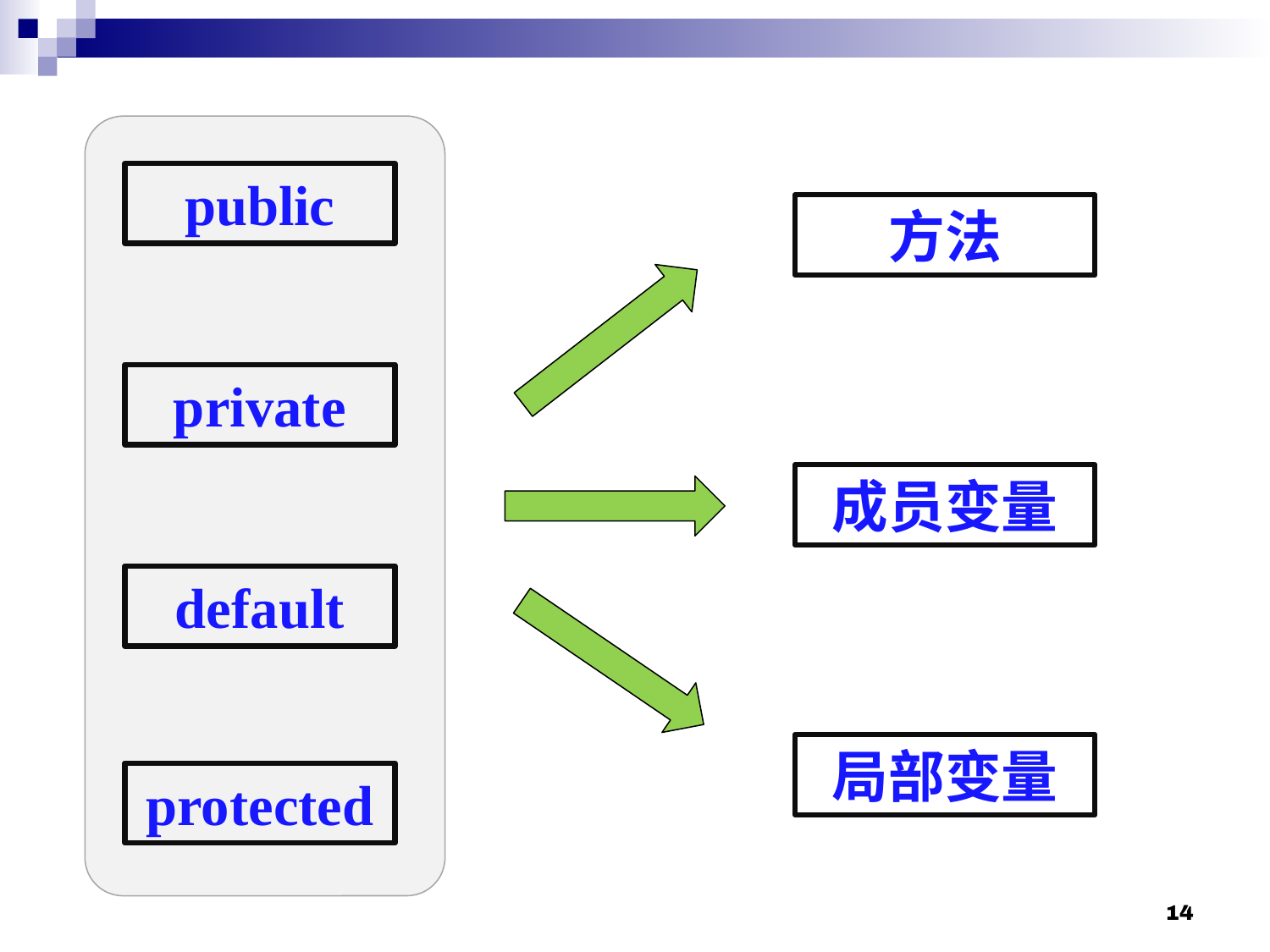

public
方法

private
成员变量

default

局部变量
protected
14